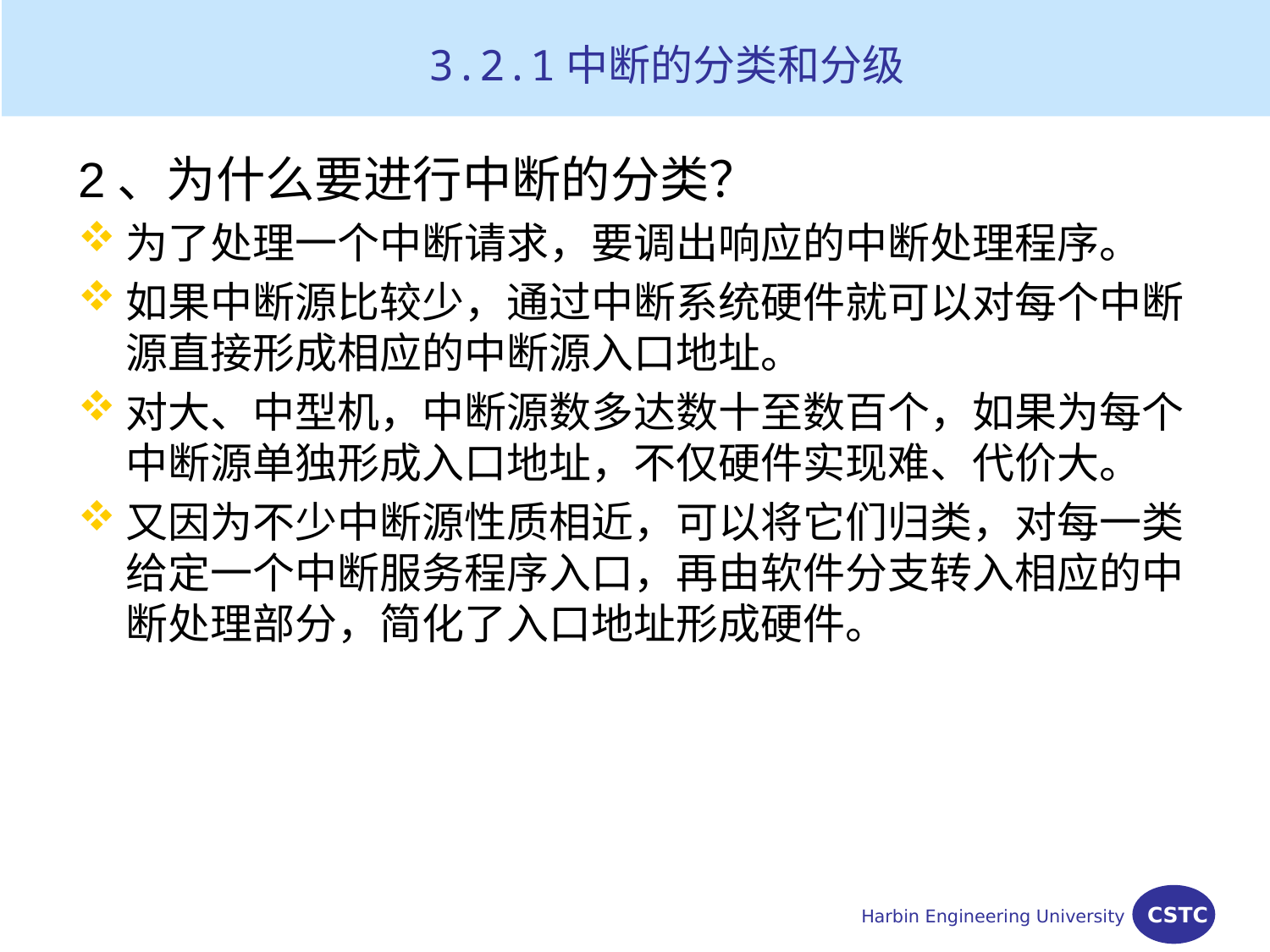

3.2.1中断的分类和分级
2、为什么要进行中断的分类？
为了处理一个中断请求，要调出响应的中断处理程序。
如果中断源比较少，通过中断系统硬件就可以对每个中断源直接形成相应的中断源入口地址。
对大、中型机，中断源数多达数十至数百个，如果为每个中断源单独形成入口地址，不仅硬件实现难、代价大。
又因为不少中断源性质相近，可以将它们归类，对每一类给定一个中断服务程序入口，再由软件分支转入相应的中断处理部分，简化了入口地址形成硬件。
Harbin Engineering University